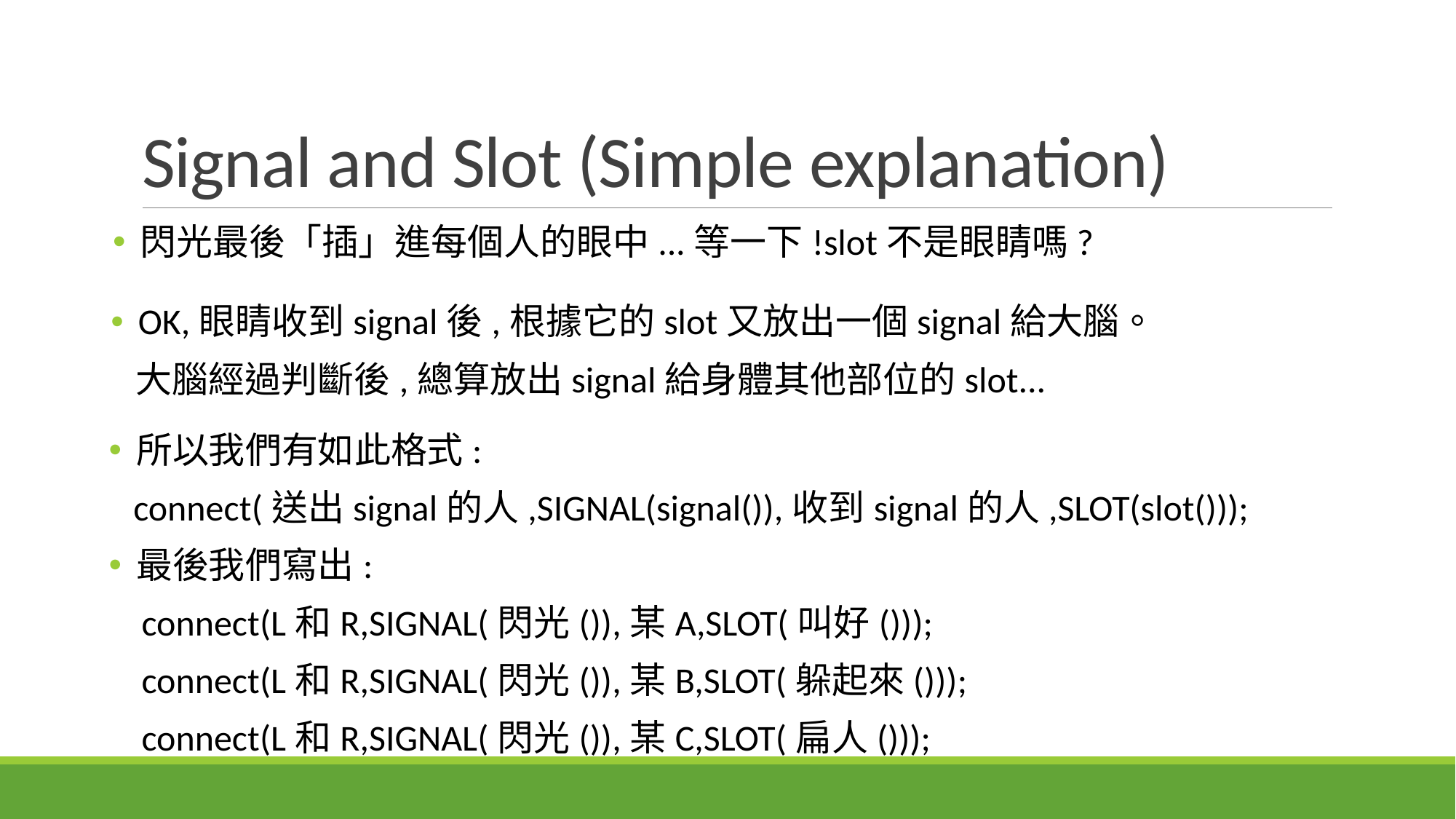

# Signal and Slot (Simple explanation)
閃光最後「插」進每個人的眼中...等一下!slot不是眼睛嗎?
OK,眼睛收到signal後,根據它的slot又放出一個signal給大腦。
  大腦經過判斷後,總算放出signal給身體其他部位的slot...
所以我們有如此格式:
   connect(送出signal的人,SIGNAL(signal()),收到signal的人,SLOT(slot()));
最後我們寫出:
    connect(L和R,SIGNAL(閃光()),某A,SLOT(叫好()));
    connect(L和R,SIGNAL(閃光()),某B,SLOT(躲起來()));
    connect(L和R,SIGNAL(閃光()),某C,SLOT(扁人()));